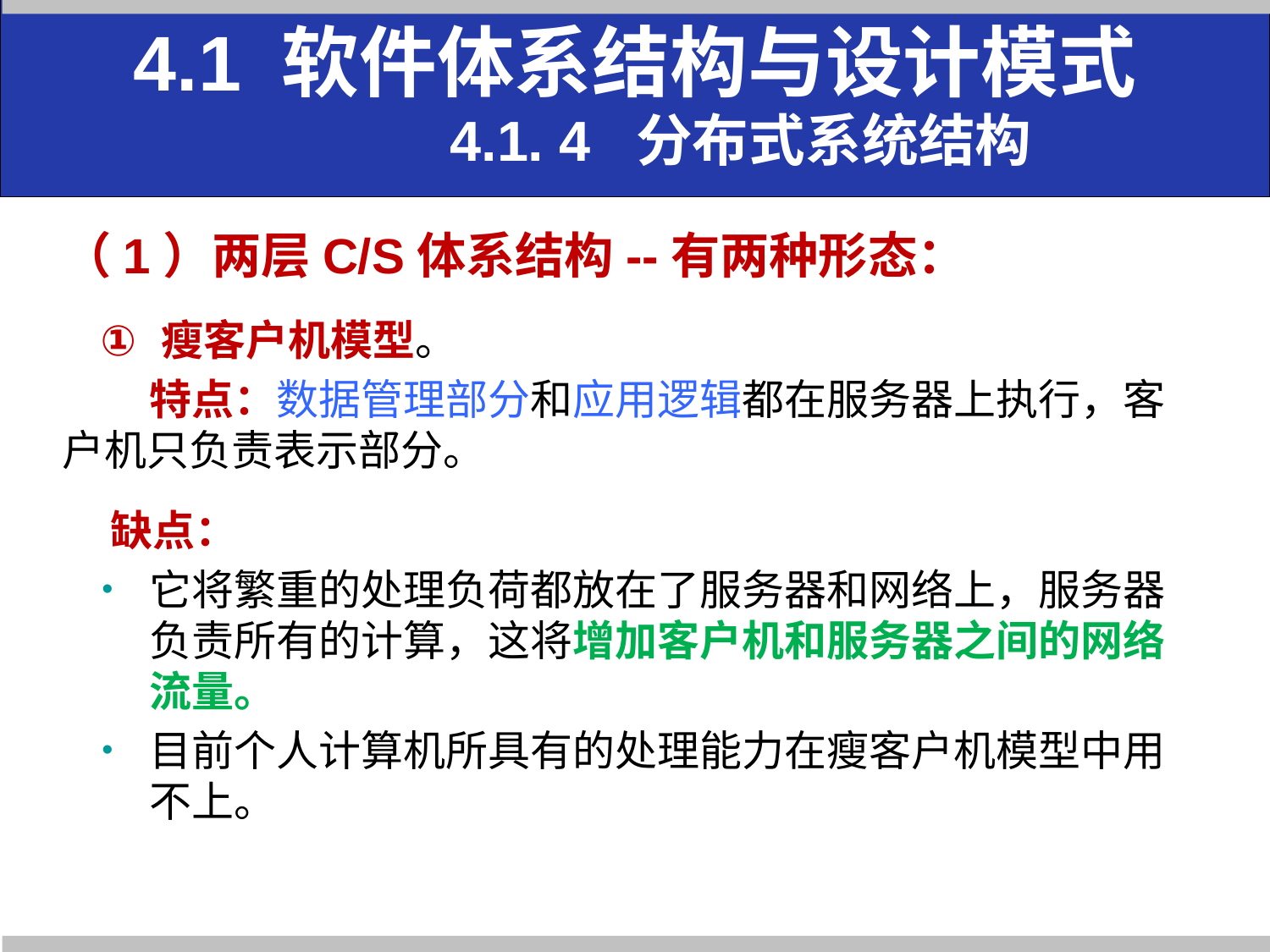

4.1 软件体系结构与设计模式
           4.1. 4  分布式系统结构
（1）两层C/S体系结构--有两种形态：
瘦客户机模型。
特点：数据管理部分和应用逻辑都在服务器上执行，客户机只负责表示部分。
    缺点：
它将繁重的处理负荷都放在了服务器和网络上，服务器负责所有的计算，这将增加客户机和服务器之间的网络流量。
目前个人计算机所具有的处理能力在瘦客户机模型中用不上。

421